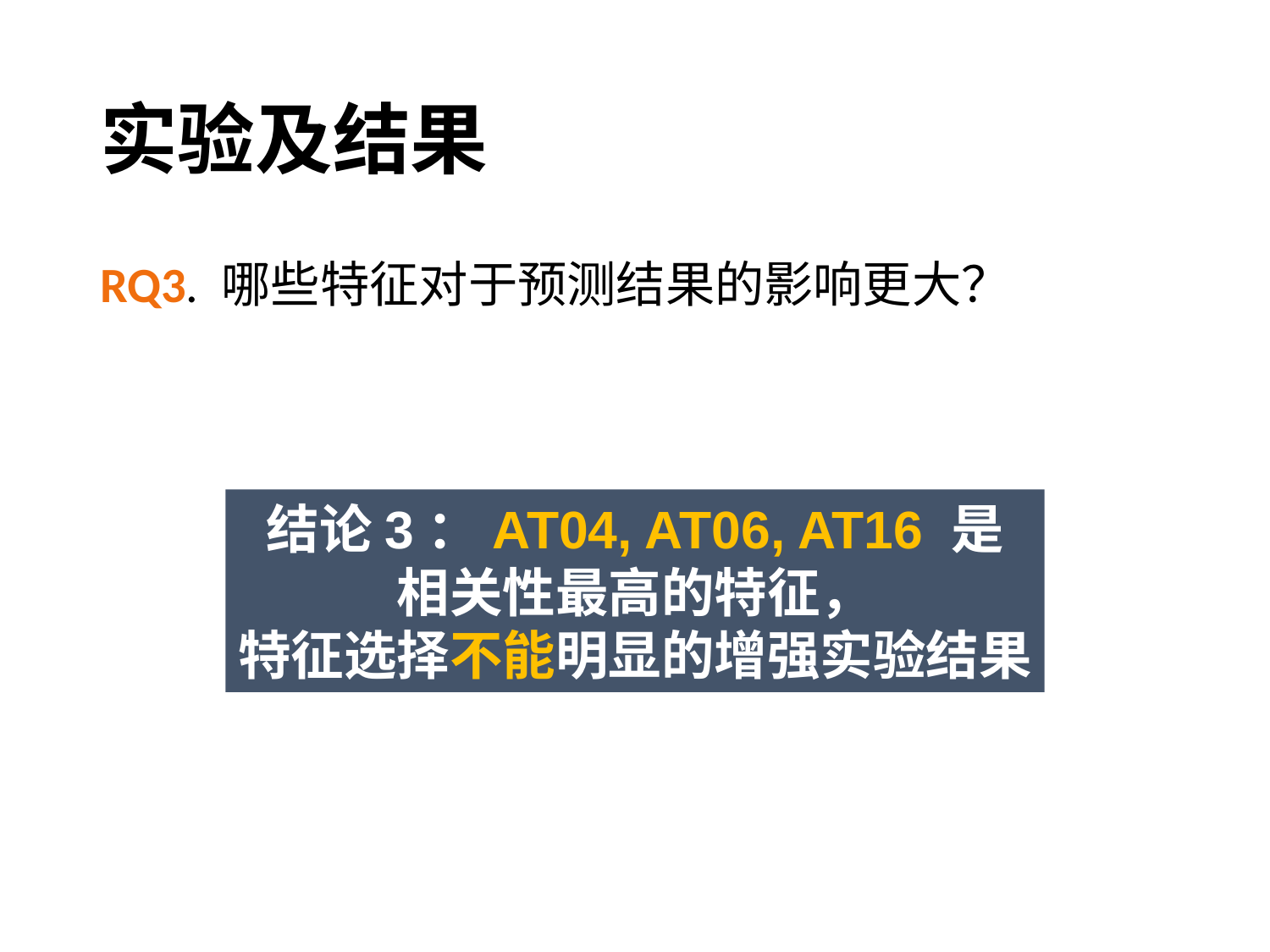

# 实验及结果
RQ3. 哪些特征对于预测结果的影响更大？

结论3：AT04, AT06, AT16 是
相关性最高的特征，
特征选择不能明显的增强实验结果